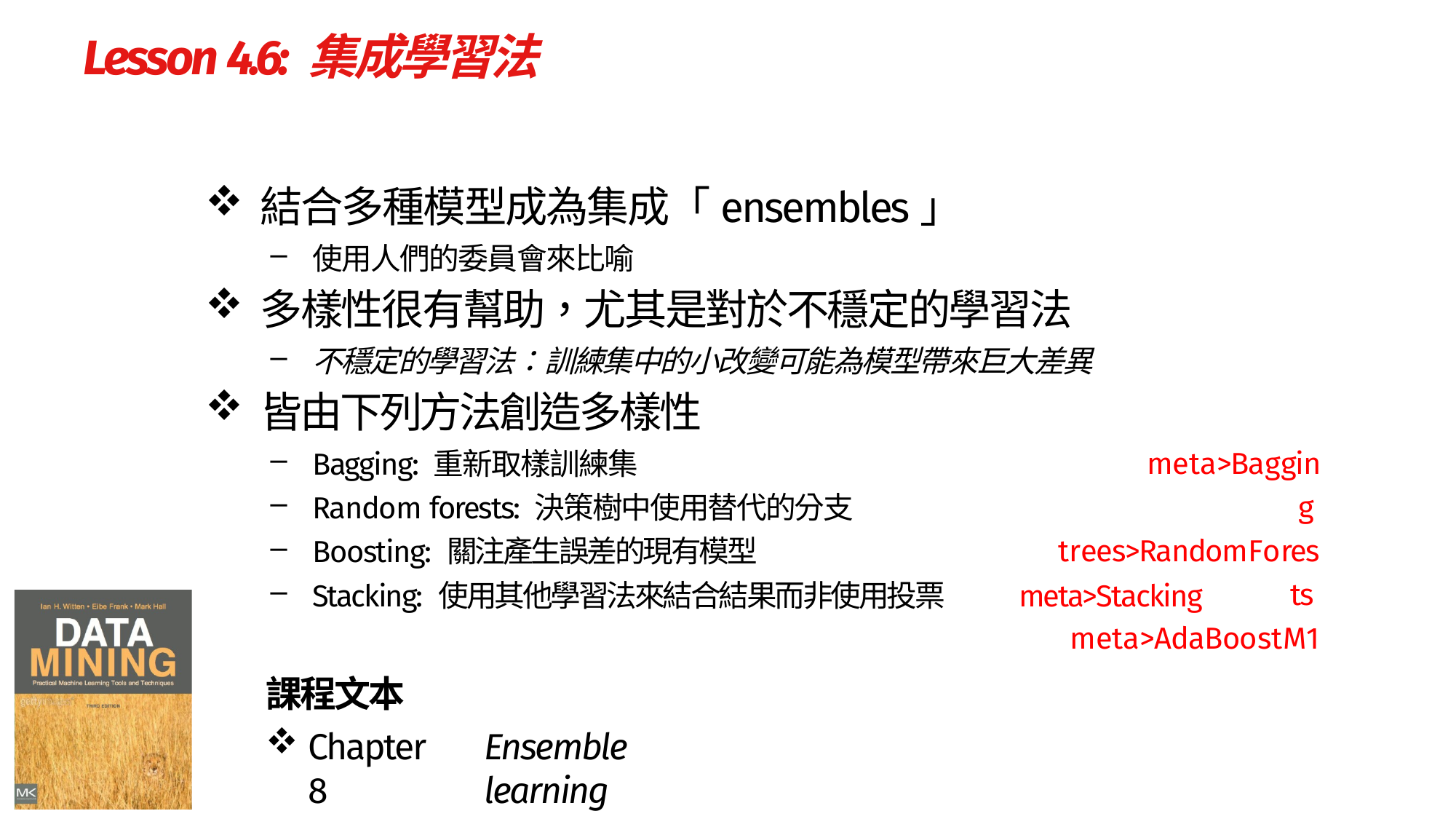

# Lesson 4.6: 集成學習法
結合多種模型成為集成「ensembles」
使用人們的委員會來比喻
多樣性很有幫助，尤其是對於不穩定的學習法
不穩定的學習法：訓練集中的小改變可能為模型帶來巨大差異
皆由下列方法創造多樣性
Bagging: 重新取樣訓練集
Random forests: 決策樹中使用替代的分支
Boosting: 關注產生誤差的現有模型
Stacking: 使用其他學習法來結合結果而非使用投票	         meta>Stacking
meta>Bagging  trees>RandomForests  meta>AdaBoostM1

課程文本
Chapter 8
Ensemble learning